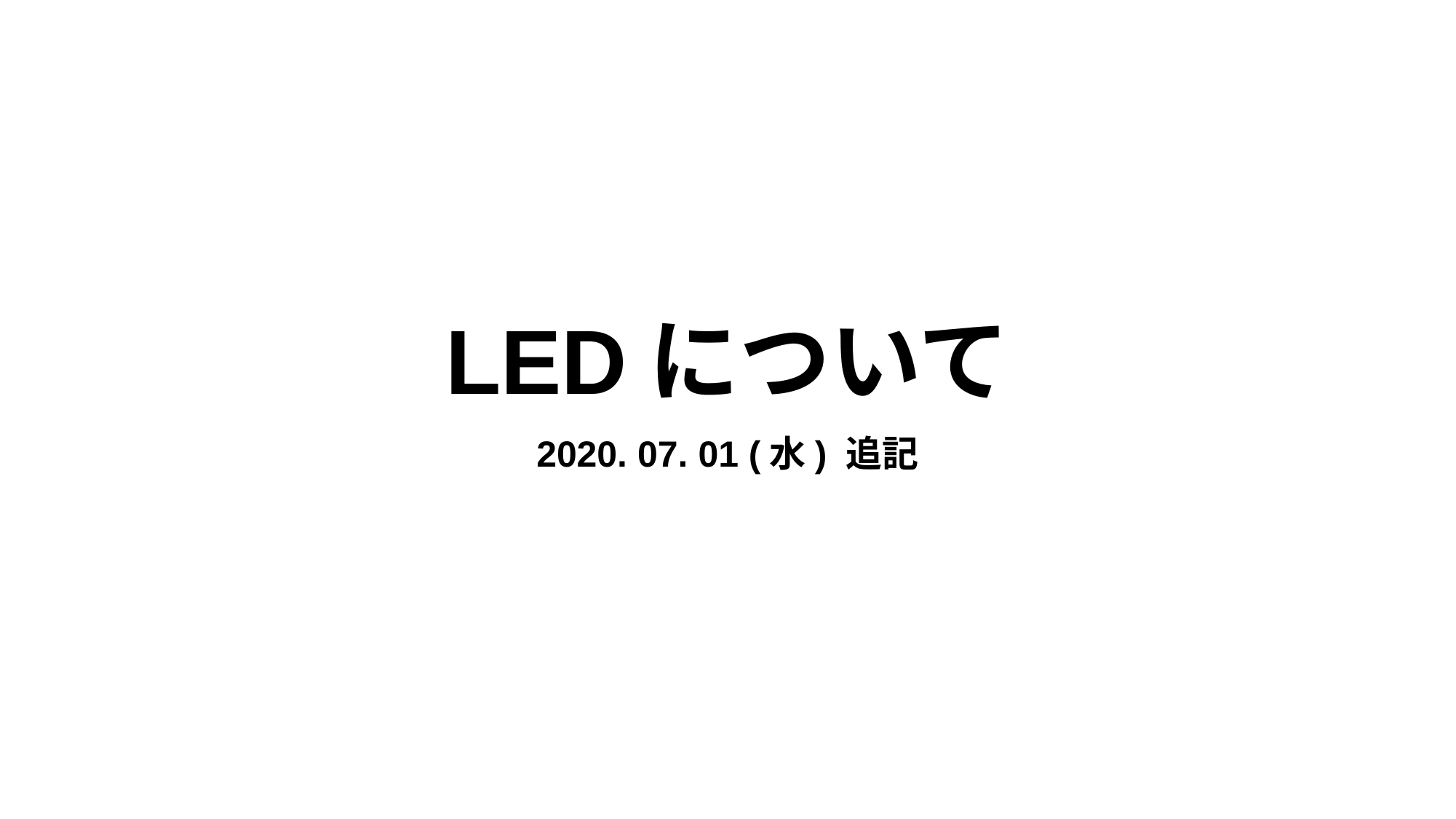

# LEDについて
2020. 07. 01 (水) 追記